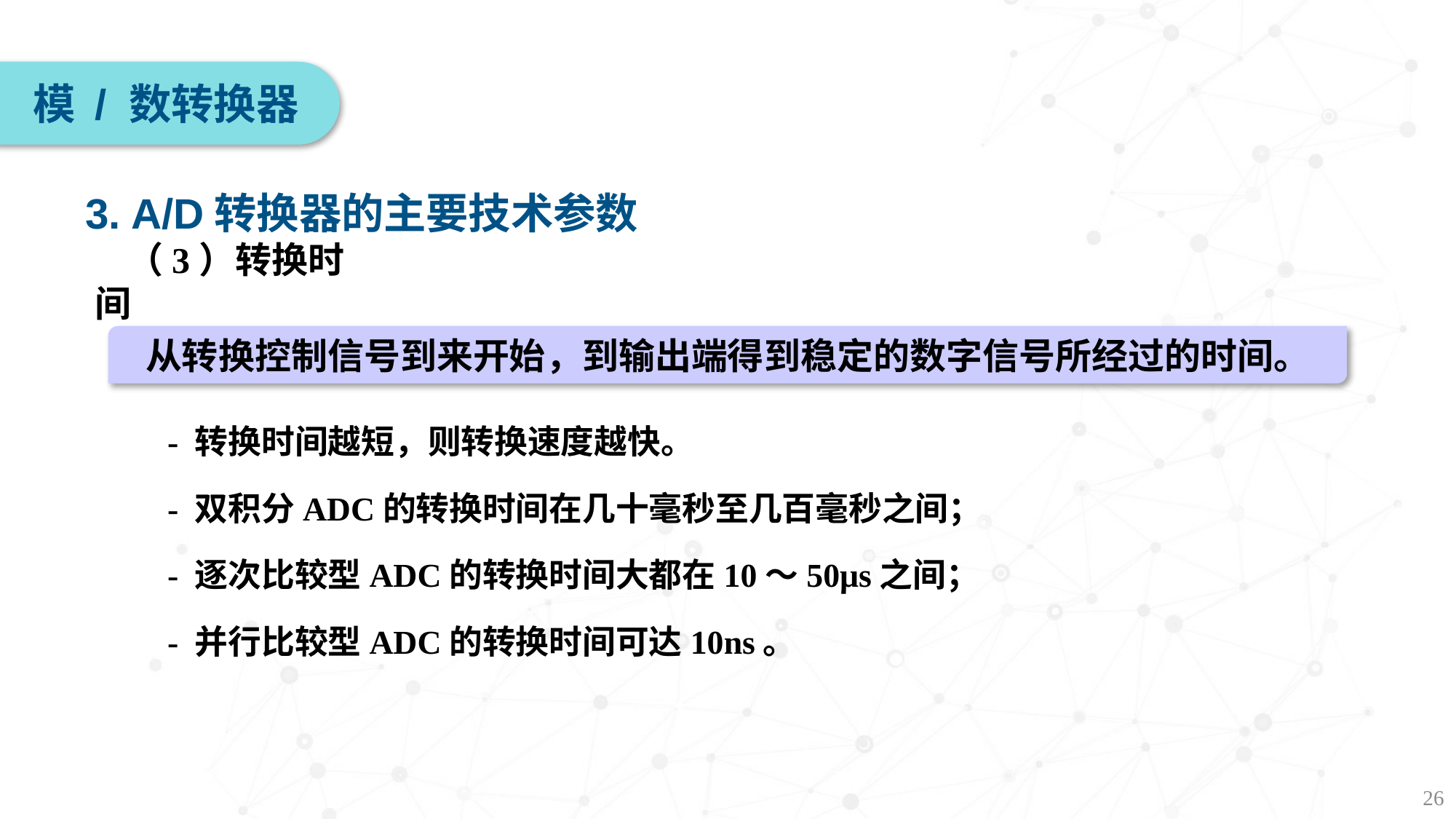

模 / 数转换器
3. A/D转换器的主要技术参数
（3）转换时间
从转换控制信号到来开始，到输出端得到稳定的数字信号所经过的时间。
- 转换时间越短，则转换速度越快。
- 双积分ADC的转换时间在几十毫秒至几百毫秒之间；
- 逐次比较型ADC的转换时间大都在10～50μs之间；
- 并行比较型ADC的转换时间可达10ns。

26